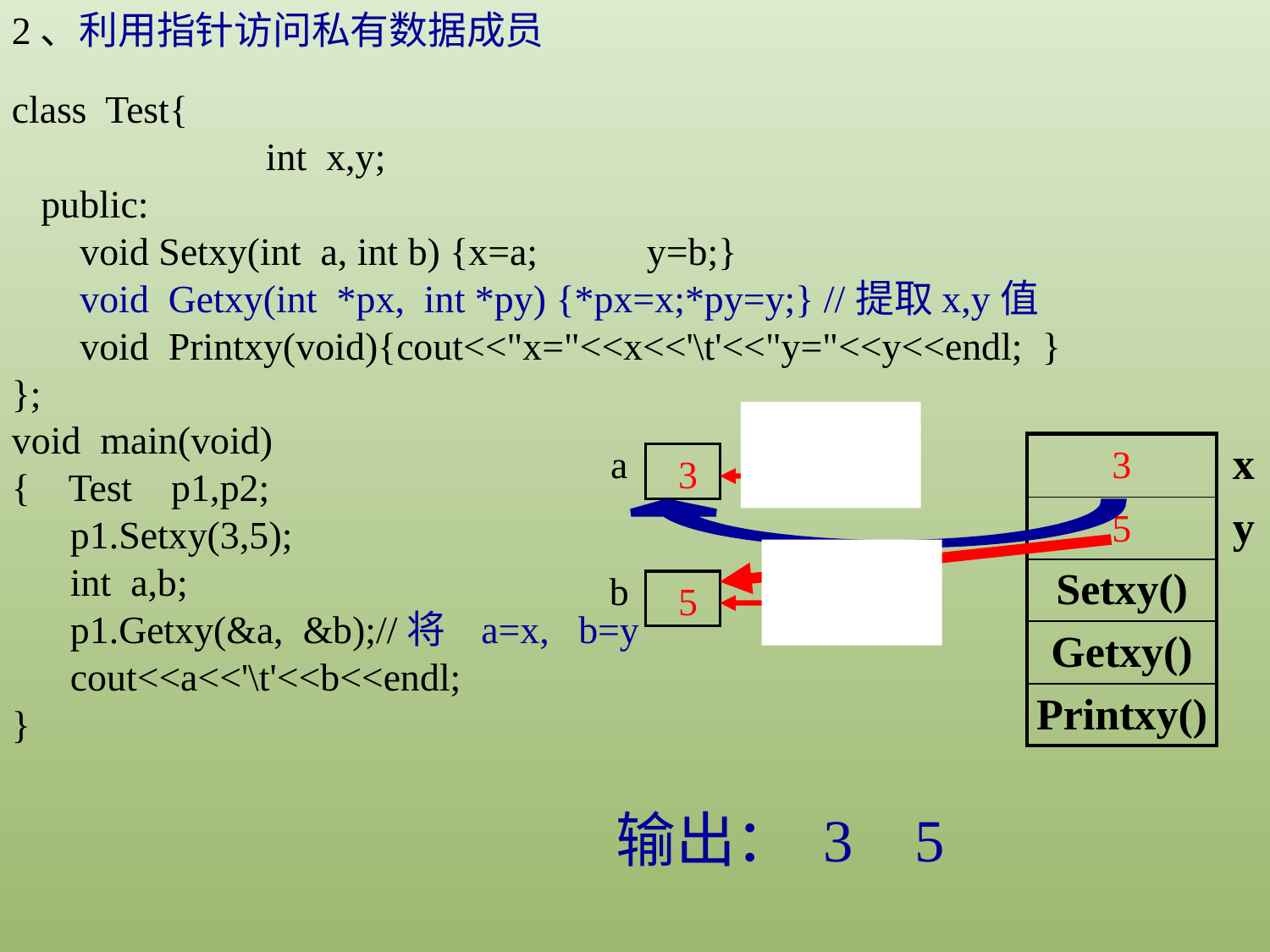

2、利用指针访问私有数据成员
class  Test{
		int  x,y;
   public:
       void Setxy(int  a, int b) {x=a;	y=b;}
       void  Getxy(int  *px,  int *py) {*px=x;*py=y;} //提取x,y值
       void  Printxy(void){cout<<"x="<<x<<'\t'<<"y="<<y<<endl;  }
};
void  main(void)
{    Test    p1,p2;
      p1.Setxy(3,5);
      int  a,b;
      p1.Getxy(&a,  &b);//将   a=x,   b=y
      cout<<a<<'\t'<<b<<endl;
}
px

|  |
| --- |
|  |
| Setxy() |
| Getxy() |
| Printxy() |
a
3
| x |
| --- |
| y |
|  |
|  |
|  |
3

&a

5

py

b

5
&b

输出： 3	   5
626